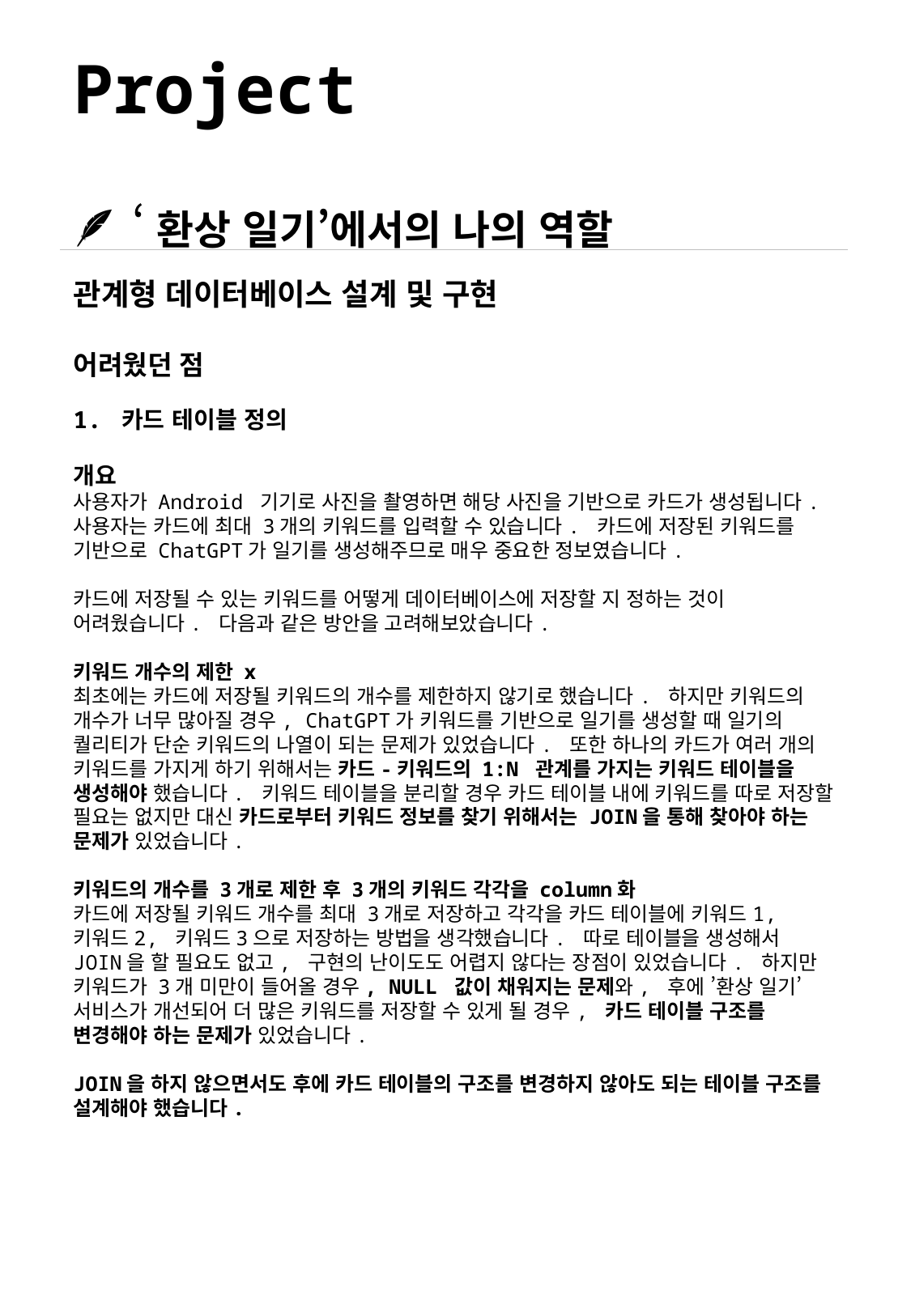

# Project
🪶 ‘환상 일기’에서의 나의 역할
관계형 데이터베이스 설계 및 구현

어려웠던 점

1. 카드 테이블 정의

개요
사용자가 Android 기기로 사진을 촬영하면 해당 사진을 기반으로 카드가 생성됩니다. 사용자는 카드에 최대 3개의 키워드를 입력할 수 있습니다. 카드에 저장된 키워드를 기반으로 ChatGPT가 일기를 생성해주므로 매우 중요한 정보였습니다.

카드에 저장될 수 있는 키워드를 어떻게 데이터베이스에 저장할 지 정하는 것이 어려웠습니다. 다음과 같은 방안을 고려해보았습니다.

키워드 개수의 제한 x
최초에는 카드에 저장될 키워드의 개수를 제한하지 않기로 했습니다. 하지만 키워드의 개수가 너무 많아질 경우, ChatGPT가 키워드를 기반으로 일기를 생성할 때 일기의 퀄리티가 단순 키워드의 나열이 되는 문제가 있었습니다. 또한 하나의 카드가 여러 개의 키워드를 가지게 하기 위해서는 카드-키워드의 1:N 관계를 가지는 키워드 테이블을 생성해야 했습니다. 키워드 테이블을 분리할 경우 카드 테이블 내에 키워드를 따로 저장할 필요는 없지만 대신 카드로부터 키워드 정보를 찾기 위해서는 JOIN을 통해 찾아야 하는 문제가 있었습니다.

키워드의 개수를 3개로 제한 후 3개의 키워드 각각을 column화
카드에 저장될 키워드 개수를 최대 3개로 저장하고 각각을 카드 테이블에 키워드1, 키워드2, 키워드3으로 저장하는 방법을 생각했습니다. 따로 테이블을 생성해서 JOIN을 할 필요도 없고, 구현의 난이도도 어렵지 않다는 장점이 있었습니다. 하지만 키워드가 3개 미만이 들어올 경우, NULL 값이 채워지는 문제와, 후에 ’환상 일기’ 서비스가 개선되어 더 많은 키워드를 저장할 수 있게 될 경우, 카드 테이블 구조를 변경해야 하는 문제가 있었습니다.

JOIN을 하지 않으면서도 후에 카드 테이블의 구조를 변경하지 않아도 되는 테이블 구조를 설계해야 했습니다.